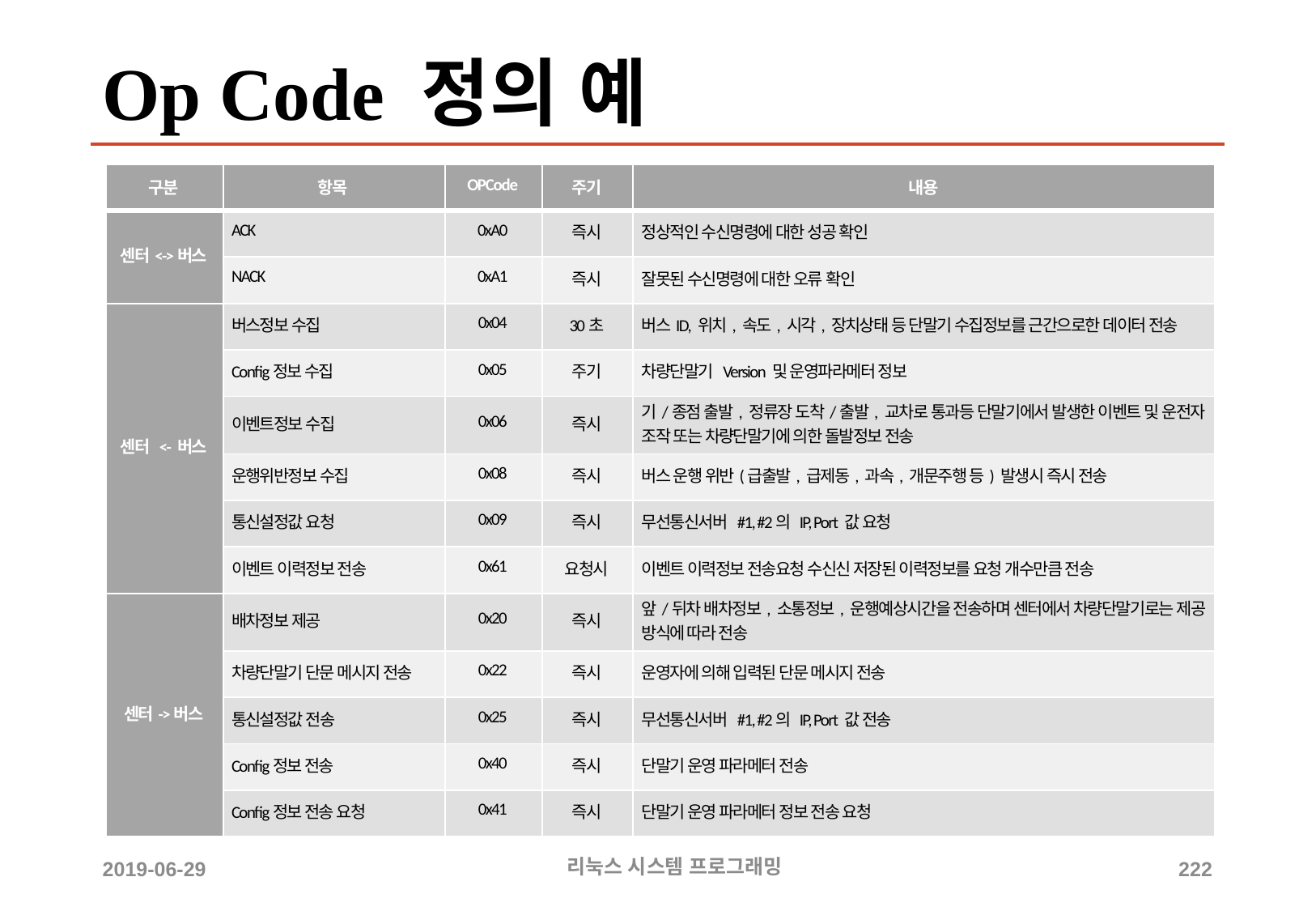

# Op Code 정의 예
| 구분 | 항목 | OPCode | 주기 | 내용 |
| --- | --- | --- | --- | --- |
| 센터<->버스 | ACK | 0xA0 | 즉시 | 정상적인 수신명령에 대한 성공 확인 |
|  | NACK | 0xA1 | 즉시 | 잘못된 수신명령에 대한 오류 확인 |
| 센터 <- 버스 | 버스정보 수집 | 0x04 | 30초 | 버스ID, 위치, 속도, 시각, 장치상태 등 단말기 수집정보를 근간으로한 데이터 전송 |
|  | Config정보 수집 | 0x05 | 주기 | 차량단말기 Version 및 운영파라메터 정보 |
|  | 이벤트정보 수집 | 0x06 | 즉시 | 기/종점 출발, 정류장 도착/출발, 교차로 통과등 단말기에서 발생한 이벤트 및 운전자 조작 또는 차량단말기에 의한 돌발정보 전송 |
|  | 운행위반정보 수집 | 0x08 | 즉시 | 버스 운행 위반(급출발, 급제동, 과속, 개문주행 등) 발생시 즉시 전송 |
|  | 통신설정값 요청 | 0x09 | 즉시 | 무선통신서버 #1, #2의 IP, Port 값 요청 |
|  | 이벤트 이력정보 전송 | 0x61 | 요청시 | 이벤트 이력정보 전송요청 수신신 저장된 이력정보를 요청 개수만큼 전송 |
| 센터->버스 | 배차정보 제공 | 0x20 | 즉시 | 앞/뒤차 배차정보, 소통정보, 운행예상시간을 전송하며 센터에서 차량단말기로는 제공 방식에 따라 전송 |
|  | 차량단말기 단문 메시지 전송 | 0x22 | 즉시 | 운영자에 의해 입력된 단문 메시지 전송 |
|  | 통신설정값 전송 | 0x25 | 즉시 | 무선통신서버 #1, #2의 IP, Port 값 전송 |
|  | Config정보 전송 | 0x40 | 즉시 | 단말기 운영 파라메터 전송 |
|  | Config정보 전송 요청 | 0x41 | 즉시 | 단말기 운영 파라메터 정보 전송 요청 |
2019-06-29
리눅스 시스템 프로그래밍
222